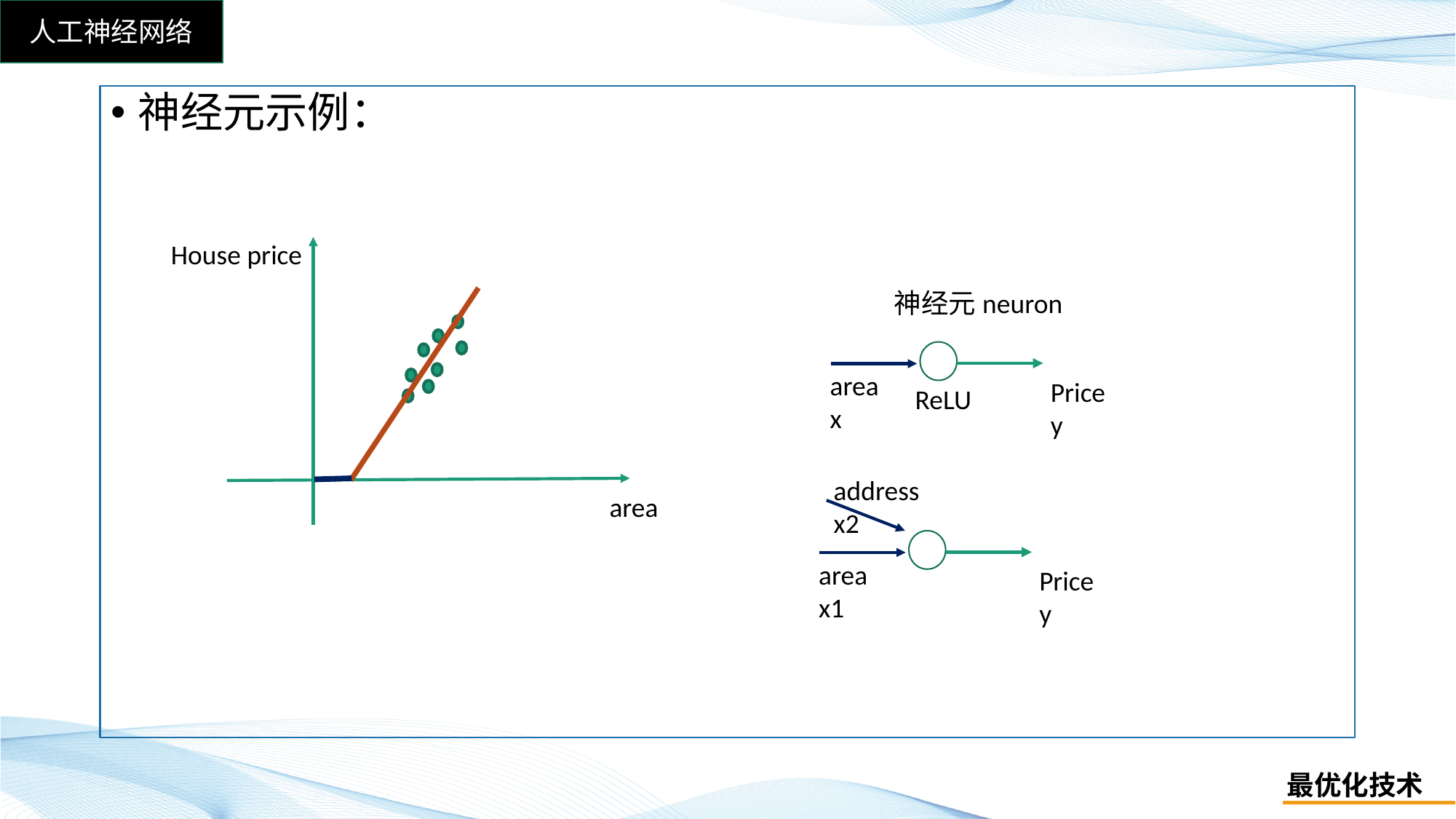

神经元示例：
House price
神经元neuron

area
x
Price
y

ReLU

address
x2
area

area
x1
Price
y